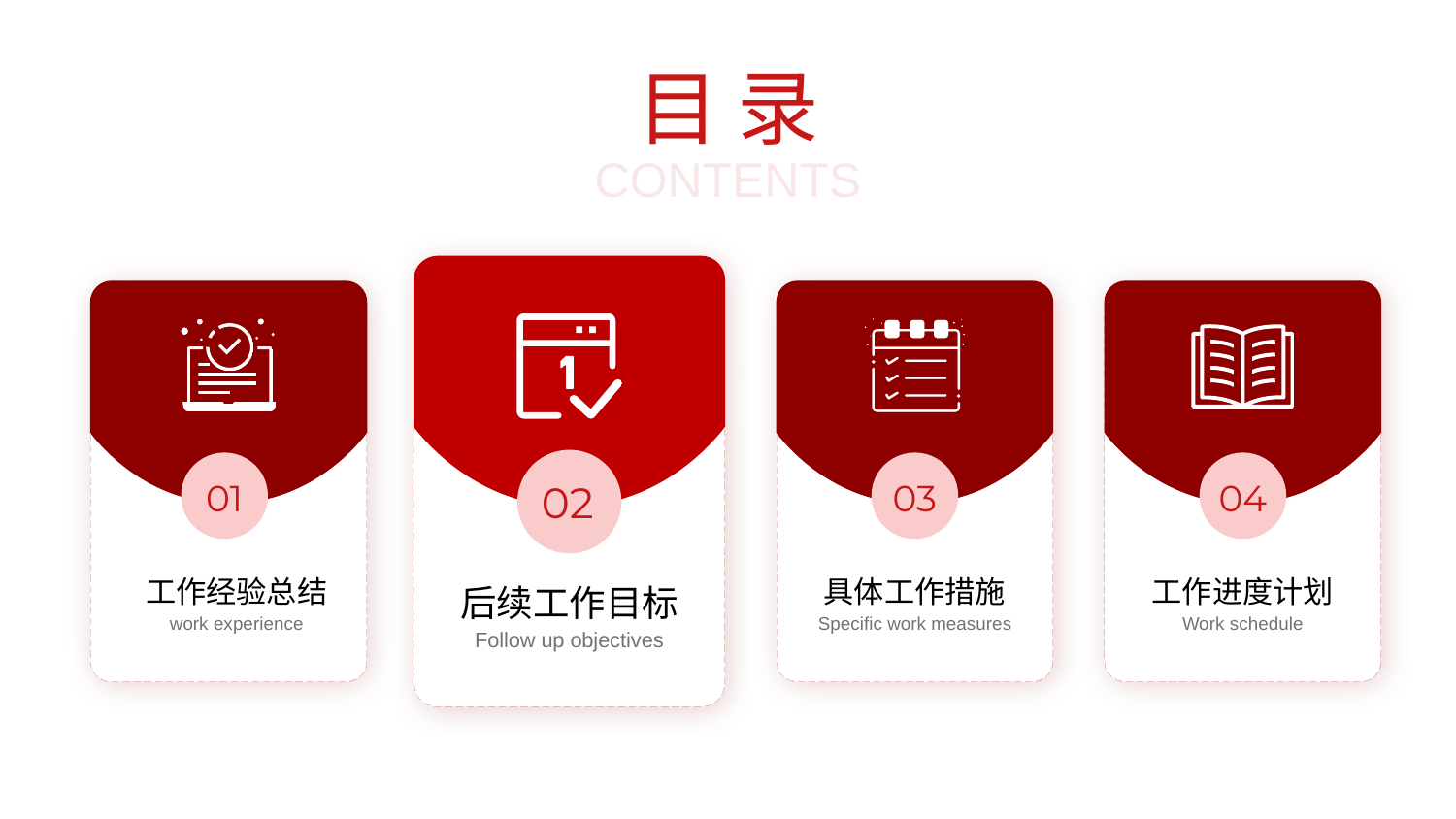

1
2
3
4
5
6
目 录
CONTENTS

04
01
03
02
工作经验总结
具体工作措施
工作进度计划
后续工作目标
work experience
Specific work measures
Work schedule
Follow up objectives